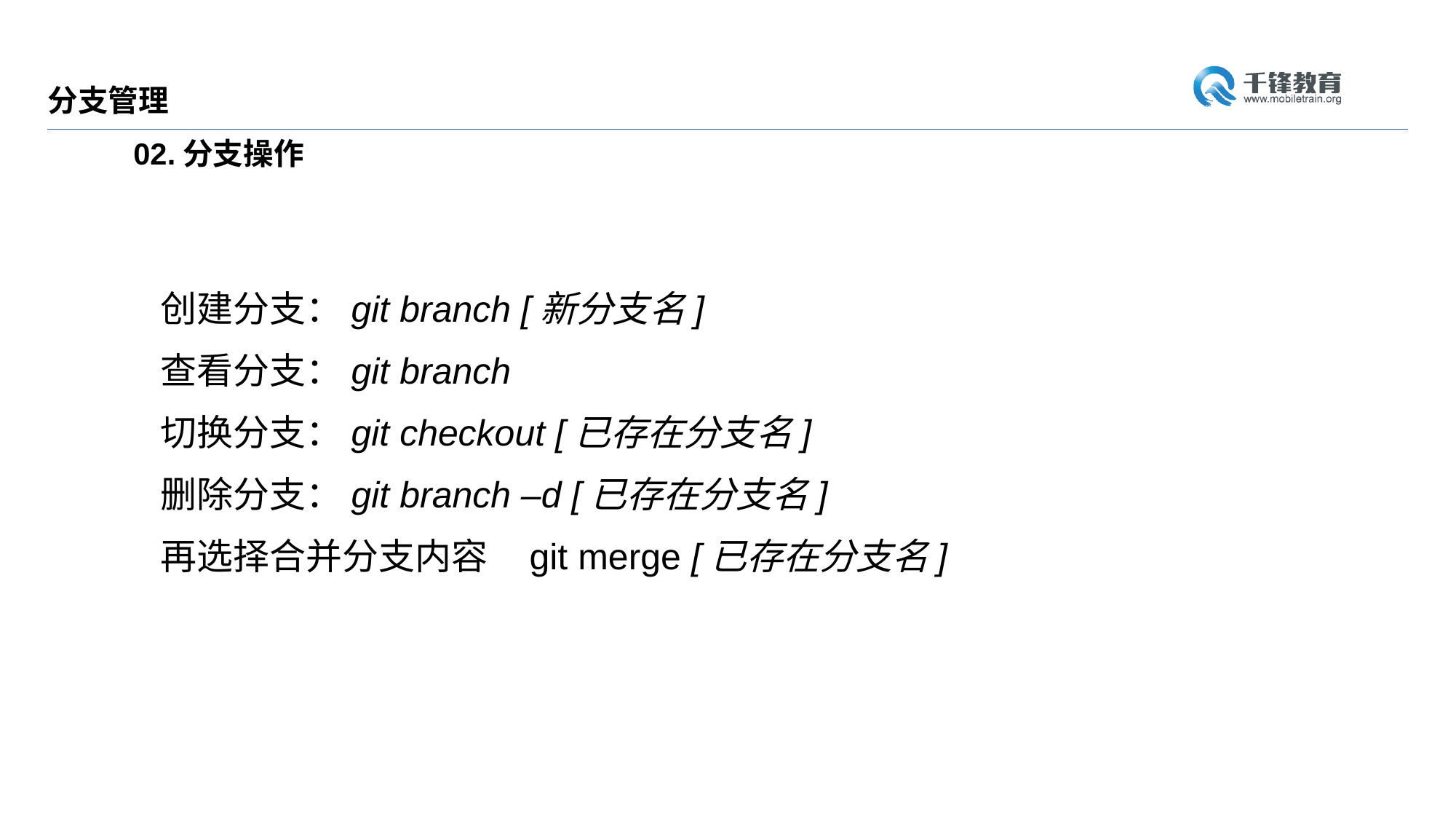

分支管理

02.分支操作
创建分支：git branch [新分支名]
查看分支：git branch
切换分支：git checkout [已存在分支名]
删除分支：git branch –d [已存在分支名]
再选择合并分支内容    git merge [已存在分支名]